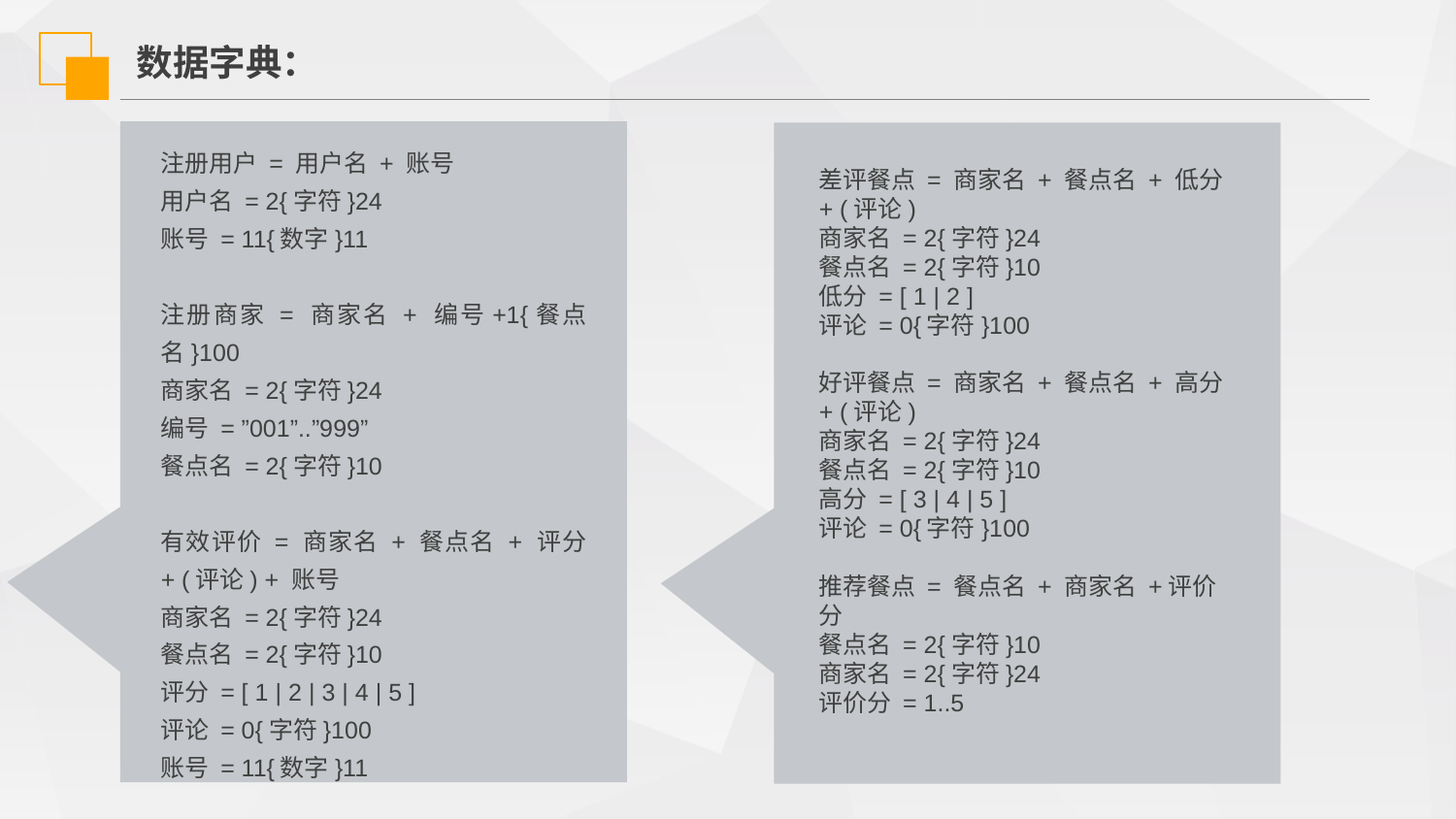

数据字典：

注册用户 = 用户名 + 账号
用户名 = 2{字符}24
账号 = 11{数字}11

注册商家 = 商家名 + 编号+1{餐点名}100
商家名 = 2{字符}24
编号 = ”001”..”999”
餐点名 = 2{字符}10

有效评价 = 商家名 + 餐点名 + 评分 + (评论) + 账号
商家名 = 2{字符}24
餐点名 = 2{字符}10
评分 = [ 1 | 2 | 3 | 4 | 5 ]
评论 = 0{字符}100
账号 = 11{数字}11
差评餐点 = 商家名 + 餐点名 + 低分 + (评论)
商家名 = 2{字符}24
餐点名 = 2{字符}10
低分 = [ 1 | 2 ]
评论 = 0{字符}100

好评餐点 = 商家名 + 餐点名 + 高分 + (评论)
商家名 = 2{字符}24
餐点名 = 2{字符}10
高分 = [ 3 | 4 | 5 ]
评论 = 0{字符}100

推荐餐点 = 餐点名 + 商家名 +评价分
餐点名 = 2{字符}10
商家名 = 2{字符}24
评价分 = 1..5